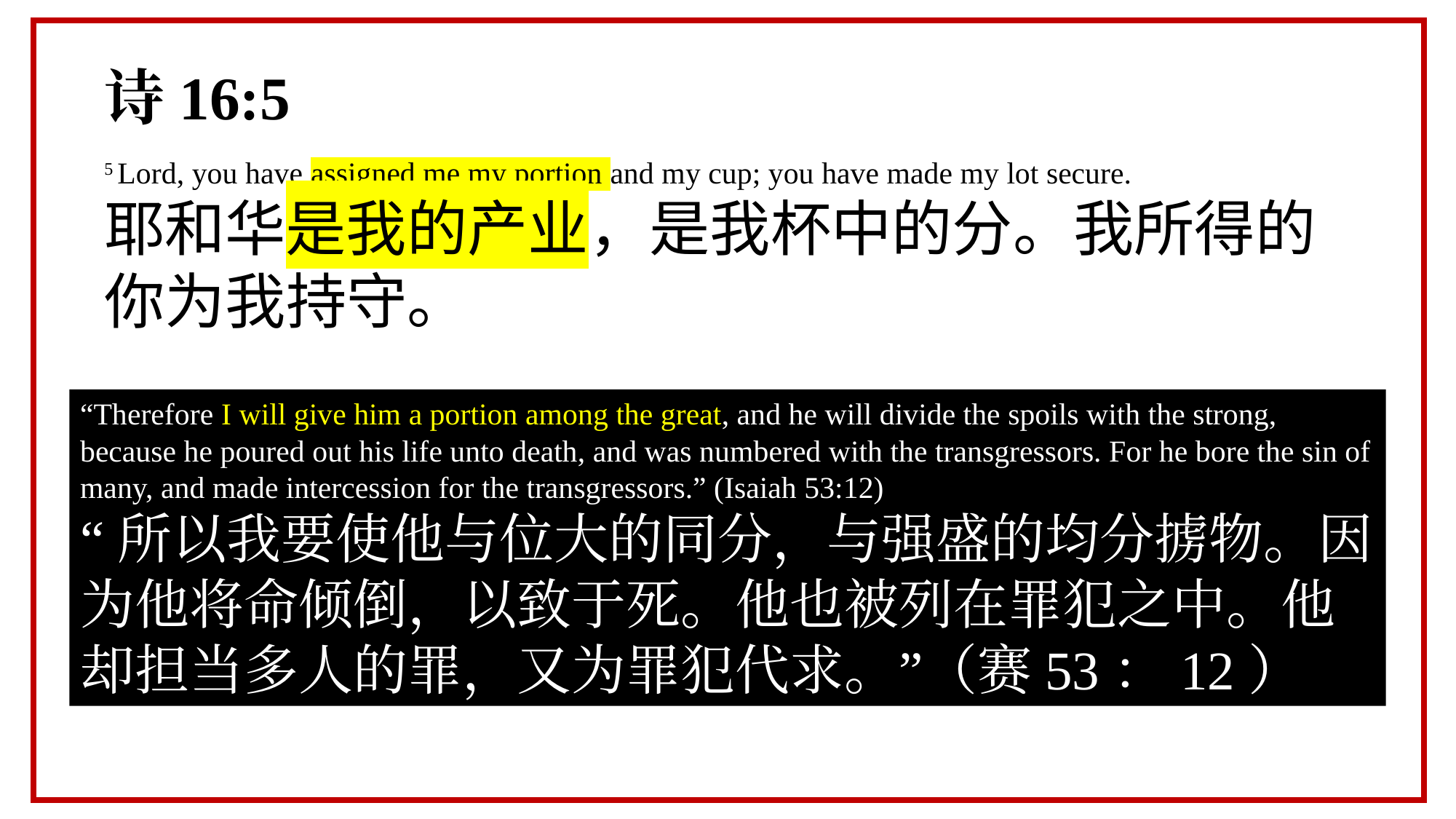

诗16:5
5 Lord, you have assigned me my portion and my cup; you have made my lot secure.
耶和华是我的产业，是我杯中的分。我所得的你为我持守。
“Therefore I will give him a portion among the great, and he will divide the spoils with the strong, because he poured out his life unto death, and was numbered with the transgressors. For he bore the sin of many, and made intercession for the transgressors.” (Isaiah 53:12)
“所以我要使他与位大的同分，与强盛的均分掳物。因为他将命倾倒，以致于死。他也被列在罪犯之中。他却担当多人的罪，又为罪犯代求。”（赛53：12）